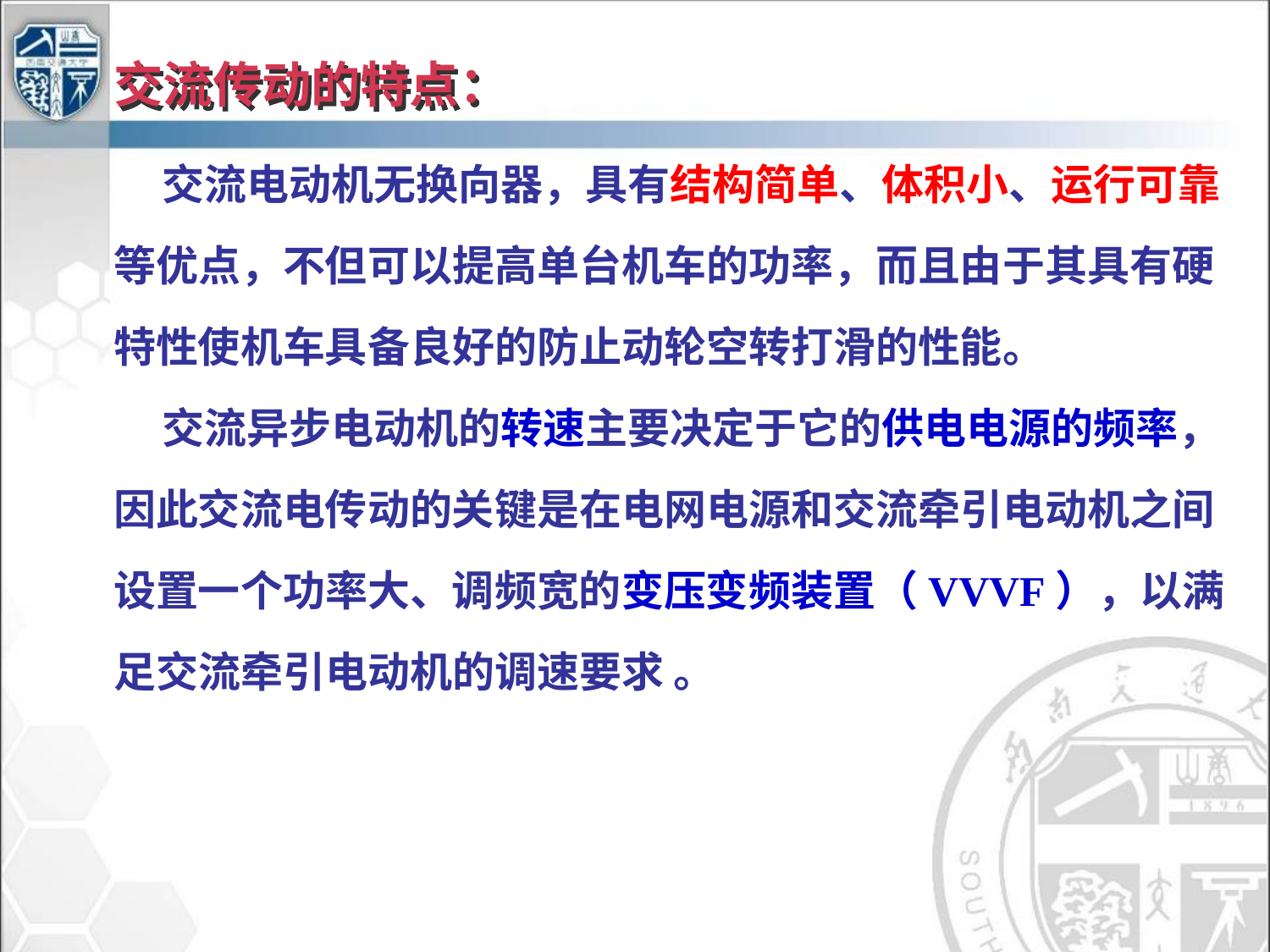

# 交流传动的特点：
    交流电动机无换向器，具有结构简单、体积小、运行可靠等优点，不但可以提高单台机车的功率，而且由于其具有硬特性使机车具备良好的防止动轮空转打滑的性能。
    交流异步电动机的转速主要决定于它的供电电源的频率，因此交流电传动的关键是在电网电源和交流牵引电动机之间设置一个功率大、调频宽的变压变频装置（VVVF），以满足交流牵引电动机的调速要求 。